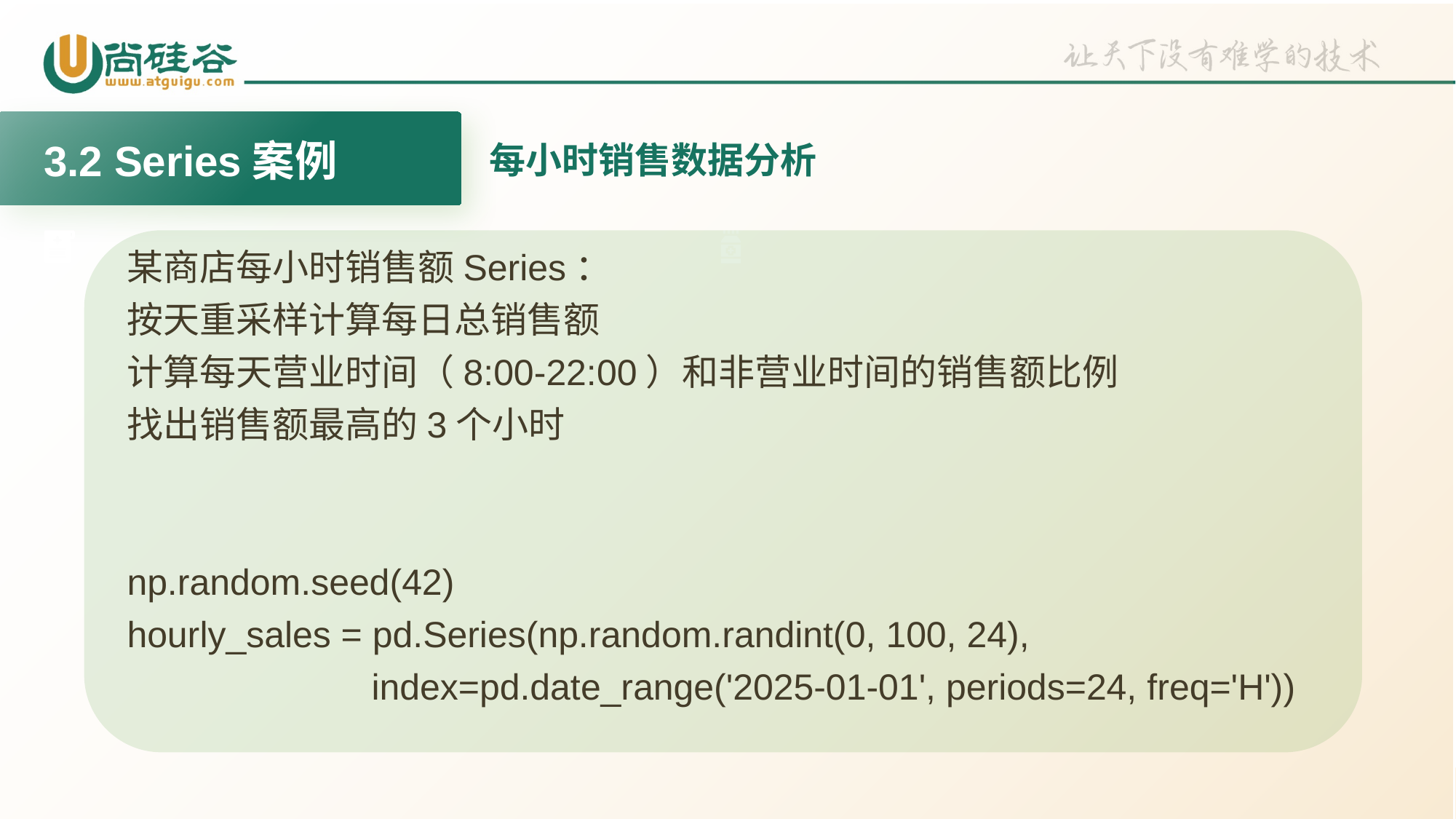

3.2 Series案例

每小时销售数据分析
某商店每小时销售额Series：
按天重采样计算每日总销售额
计算每天营业时间（8:00-22:00）和非营业时间的销售额比例
找出销售额最高的3个小时

np.random.seed(42)
hourly_sales = pd.Series(np.random.randint(0, 100, 24),
                        index=pd.date_range('2025-01-01', periods=24, freq='H'))